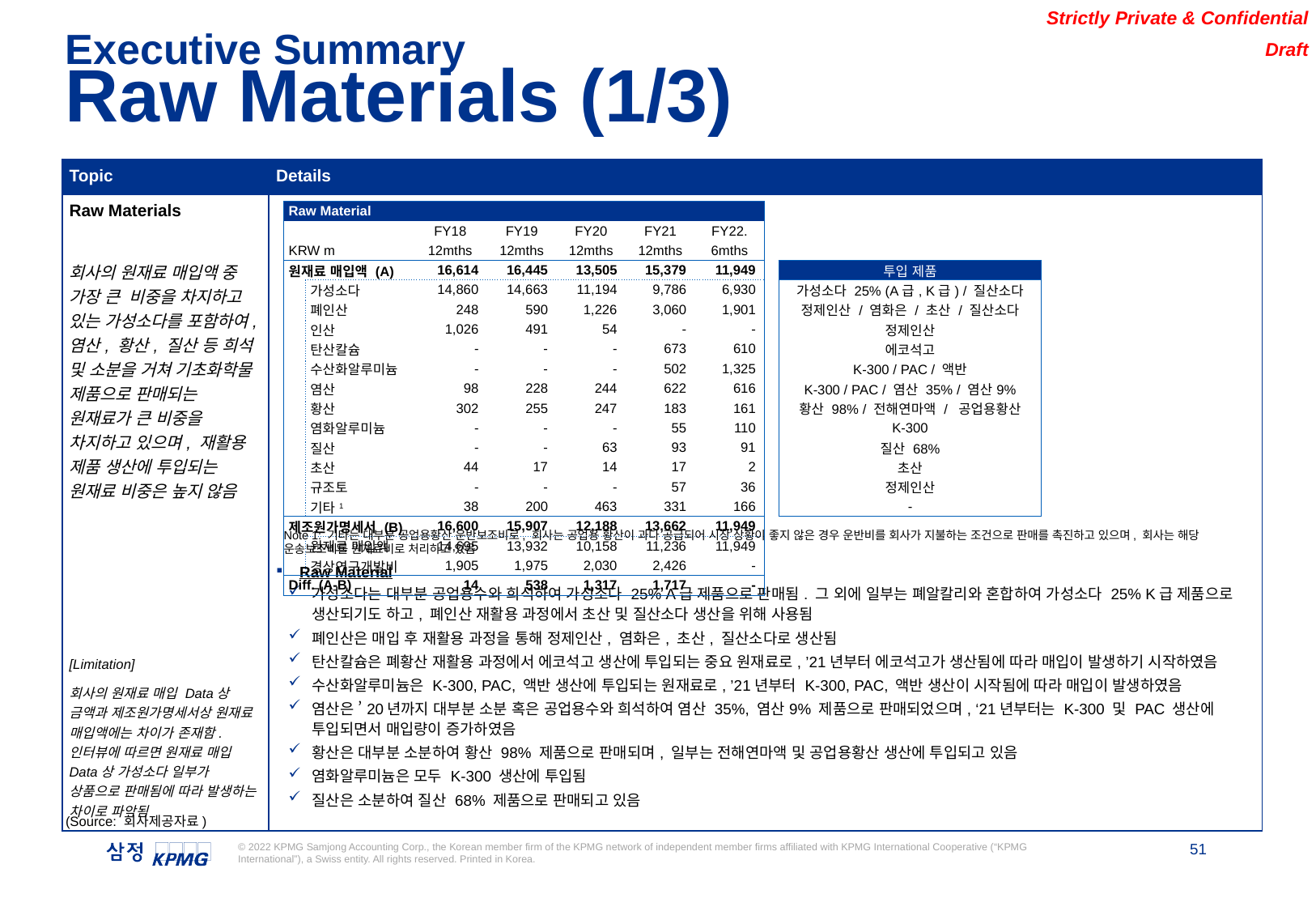

Executive Summary
Raw Materials (1/3)
| Topic | Details |
| --- | --- |
| Raw Materials 회사의 원재료 매입액 중 가장 큰 비중을 차지하고 있는 가성소다를 포함하여, 염산, 황산, 질산 등 희석 및 소분을 거쳐 기초화학물 제품으로 판매되는 원재료가 큰 비중을 차지하고 있으며, 재활용 제품 생산에 투입되는 원재료 비중은 높지 않음 [Limitation] 회사의 원재료 매입 Data상 금액과 제조원가명세서상 원재료 매입액에는 차이가 존재함. 인터뷰에 따르면 원재료 매입 Data상 가성소다 일부가 상품으로 판매됨에 따라 발생하는 차이로 파악됨 | Raw Material 가성소다는 대부분 공업용수와 희석하여 가성소다 25% A급 제품으로 판매됨. 그 외에 일부는 폐알칼리와 혼합하여 가성소다 25% K급 제품으로 생산되기도 하고, 폐인산 재활용 과정에서 초산 및 질산소다 생산을 위해 사용됨 폐인산은 매입 후 재활용 과정을 통해 정제인산, 염화은, 초산, 질산소다로 생산됨 탄산칼슘은 폐황산 재활용 과정에서 에코석고 생산에 투입되는 중요 원재료로, ’21년부터 에코석고가 생산됨에 따라 매입이 발생하기 시작하였음 수산화알루미늄은 K-300, PAC, 액반 생산에 투입되는 원재료로, ’21년부터 K-300, PAC, 액반 생산이 시작됨에 따라 매입이 발생하였음 염산은 ’20년까지 대부분 소분 혹은 공업용수와 희석하여 염산 35%, 염산9% 제품으로 판매되었으며, ‘21년부터는 K-300 및 PAC 생산에 투입되면서 매입량이 증가하였음 황산은 대부분 소분하여 황산 98% 제품으로 판매되며, 일부는 전해연마액 및 공업용황산 생산에 투입되고 있음 염화알루미늄은 모두 K-300 생산에 투입됨 질산은 소분하여 질산 68% 제품으로 판매되고 있음 |
| Raw Material |  |  |  |  |  |  |  |  |  |  |  |
| --- | --- | --- | --- | --- | --- | --- | --- | --- | --- | --- | --- |
|  |  |  |  |  | FY18 | FY19 | FY20 | FY21 | FY22. |  |  |
| KRW m |  |  |  |  | 12mths | 12mths | 12mths | 12mths | 6mths |  |  |
| 원재료 매입액 (A) |  |  |  |  | 16,614 | 16,445 | 13,505 | 15,379 | 11,949 |  | 투입 제품 |
|  | 가성소다 |  |  |  | 14,860 | 14,663 | 11,194 | 9,786 | 6,930 |  | 가성소다 25% (A급, K급) / 질산소다 |
|  | 폐인산 |  |  |  | 248 | 590 | 1,226 | 3,060 | 1,901 |  | 정제인산 / 염화은 / 초산 / 질산소다 |
|  | 인산 |  |  |  | 1,026 | 491 | 54 | - | - |  | 정제인산 |
|  | 탄산칼슘 |  |  |  | - | - | - | 673 | 610 |  | 에코석고 |
|  | 수산화알루미늄 |  |  |  | - | - | - | 502 | 1,325 |  | K-300 / PAC / 액반 |
|  | 염산 |  |  |  | 98 | 228 | 244 | 622 | 616 |  | K-300 / PAC / 염산 35% / 염산9% |
|  | 황산 |  |  |  | 302 | 255 | 247 | 183 | 161 |  | 황산 98% / 전해연마액 / 공업용황산 |
|  | 염화알루미늄 |  |  |  | - | - | - | 55 | 110 |  | K-300 |
|  | 질산 |  |  |  | - | - | 63 | 93 | 91 |  | 질산 68% |
|  | 초산 |  |  |  | 44 | 17 | 14 | 17 | 2 |  | 초산 |
|  | 규조토 |  |  |  | - | - | - | 57 | 36 |  | 정제인산 |
|  | 기타1 |  |  |  | 38 | 200 | 463 | 331 | 166 |  | - |
| 제조원가명세서 (B) |  |  |  |  | 16,600 | 15,907 | 12,188 | 13,662 | 11,949 |  |  |
|  | 원재료 매입액 |  |  |  | 14,695 | 13,932 | 10,158 | 11,236 | 11,949 |  |  |
|  | 경상연구개발비 |  |  |  | 1,905 | 1,975 | 2,030 | 2,426 | - |  |  |
| Diff. (A-B) |  |  |  |  | 14 | 538 | 1,317 | 1,717 | - |  |  |
Note 1: 기타는 대부분 공업용황산 운반보조비로, 회사는 공업용 황산이 과다 공급되어 시장 상황이 좋지 않은 경우 운반비를 회사가 지불하는 조건으로 판매를 촉진하고 있으며, 회사는 해당 운송보조비를 원재료비로 처리하고 있음

(Source: 회사제공자료)